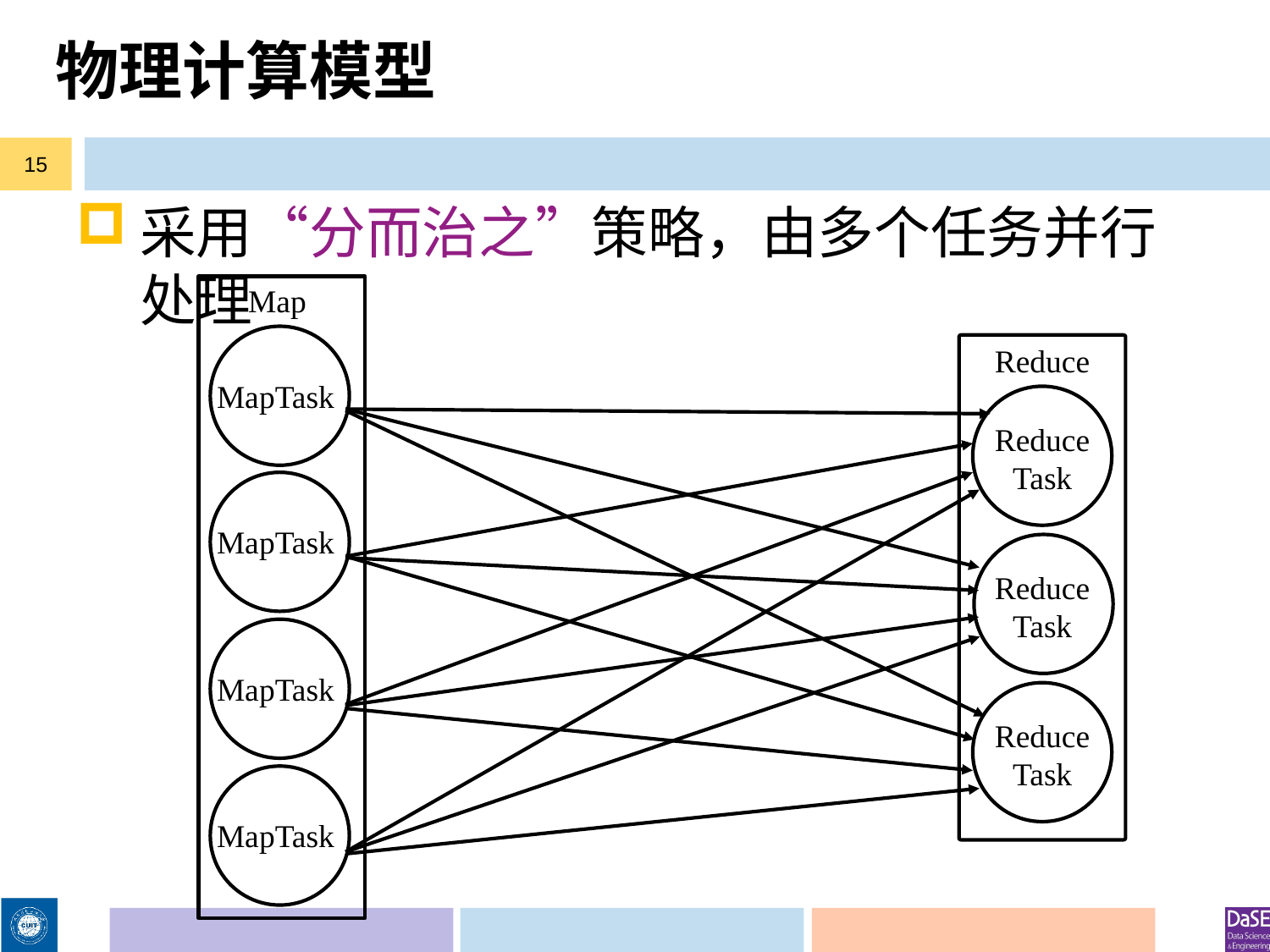

# 物理计算模型
15
采用“分而治之”策略，由多个任务并行处理

Map

MapTask

MapTask

MapTask

MapTask

Reduce

Reduce
Task

Reduce
Task

Reduce
Task